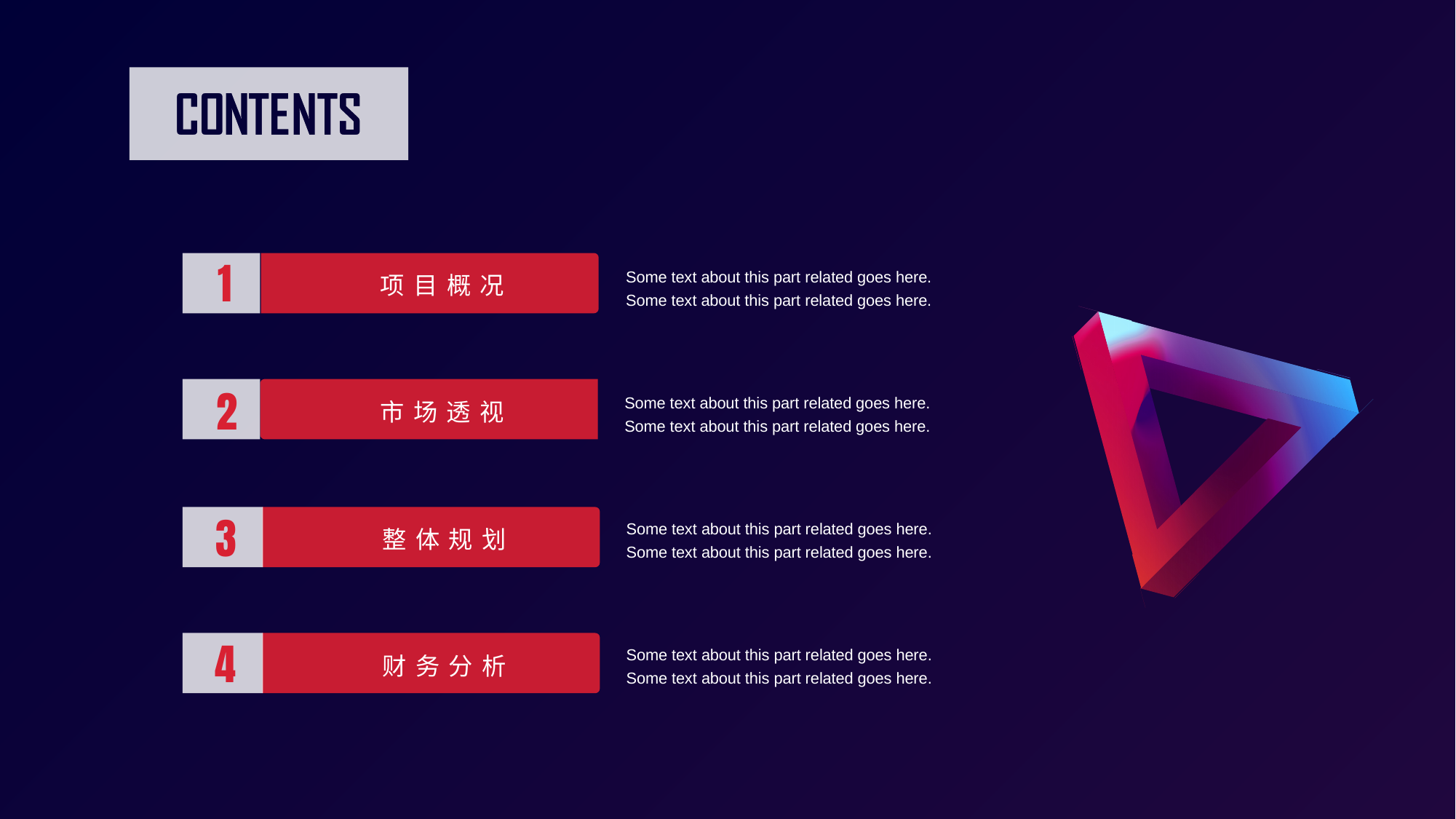

1
Some text about this part related goes here. Some text about this part related goes here.
项目概况

2
Some text about this part related goes here. Some text about this part related goes here.
市场透视

3
Some text about this part related goes here. Some text about this part related goes here.
整体规划

4
Some text about this part related goes here. Some text about this part related goes here.
财务分析